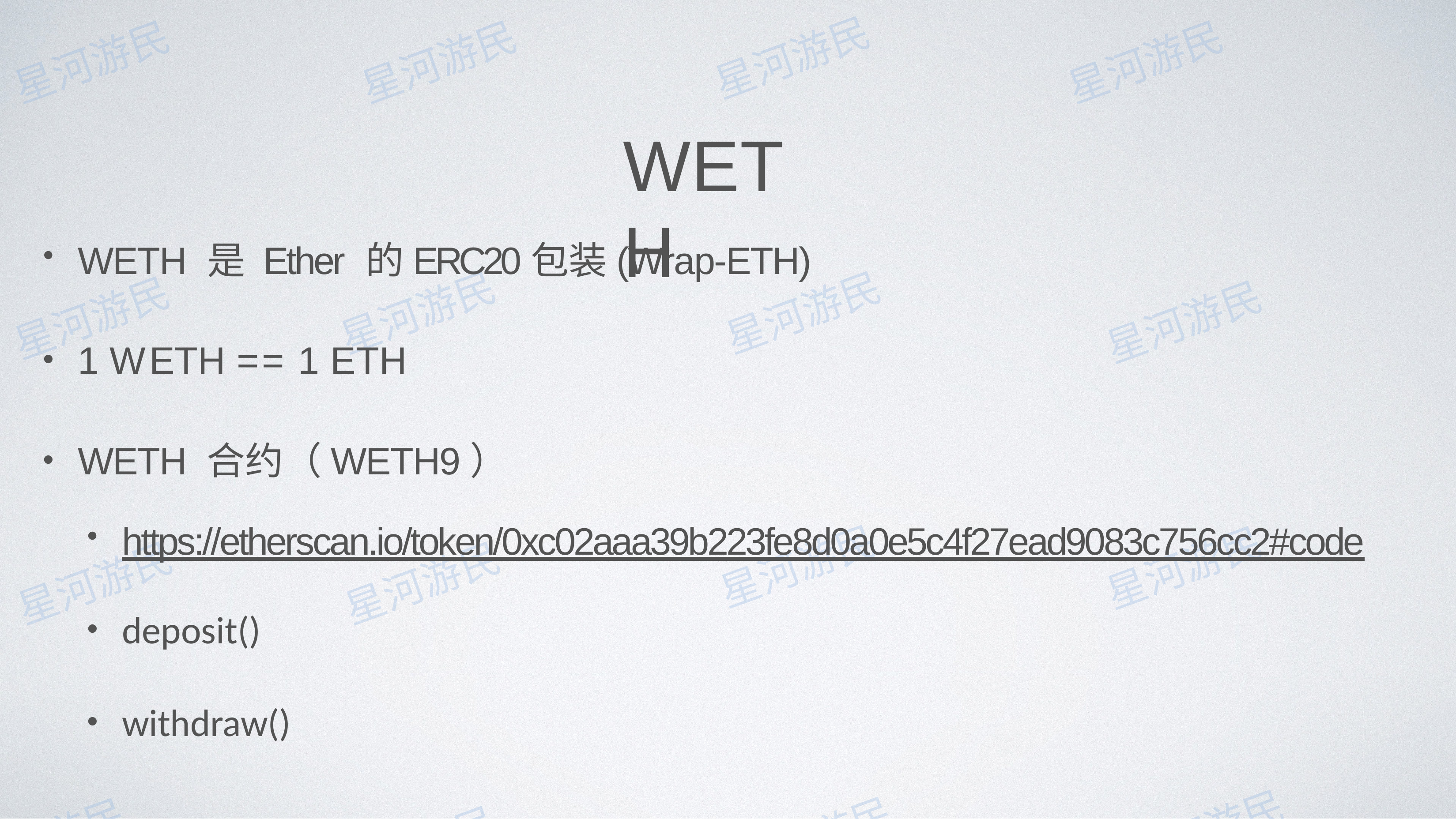

# WETH
WETH 是 Ether 的ERC20包装(Wrap-ETH)

1 WETH == 1 ETH

WETH 合约（WETH9）

https://etherscan.io/token/0xc02aaa39b223fe8d0a0e5c4f27ead9083c756cc2#code

deposit()

withdraw()